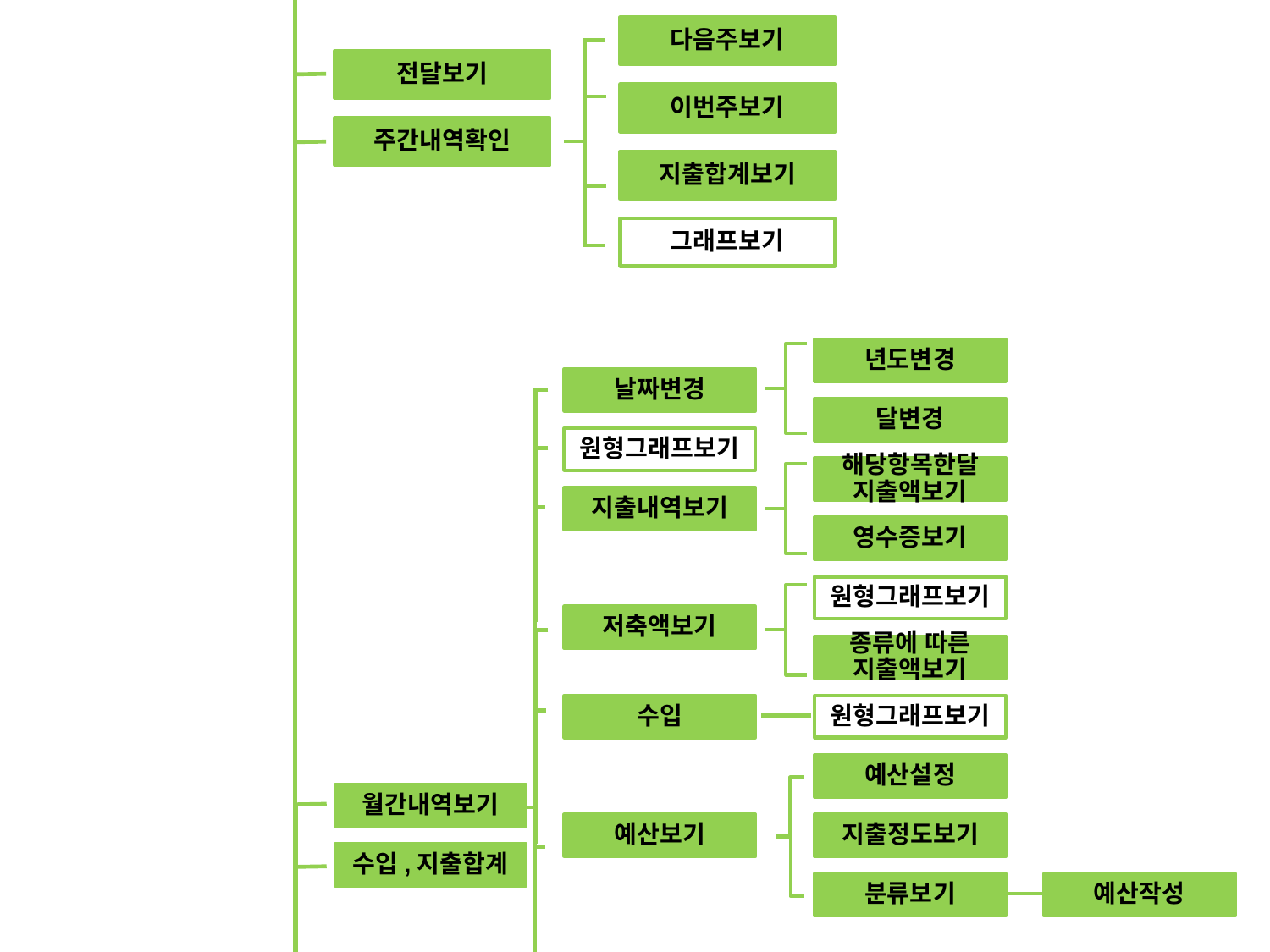

다음주보기
전달보기

이번주보기

주간내역확인

지출합계보기
그래프보기
년도변경

날짜변경

달변경
원형그래프보기
해당항목한달 지출액보기

지출내역보기

영수증보기
원형그래프보기

저축액보기

종류에 따른 지출액보기
수입
원형그래프보기

예산설정

월간내역보기

예산보기
지출정도보기

수입,지출합계
분류보기
예산작성